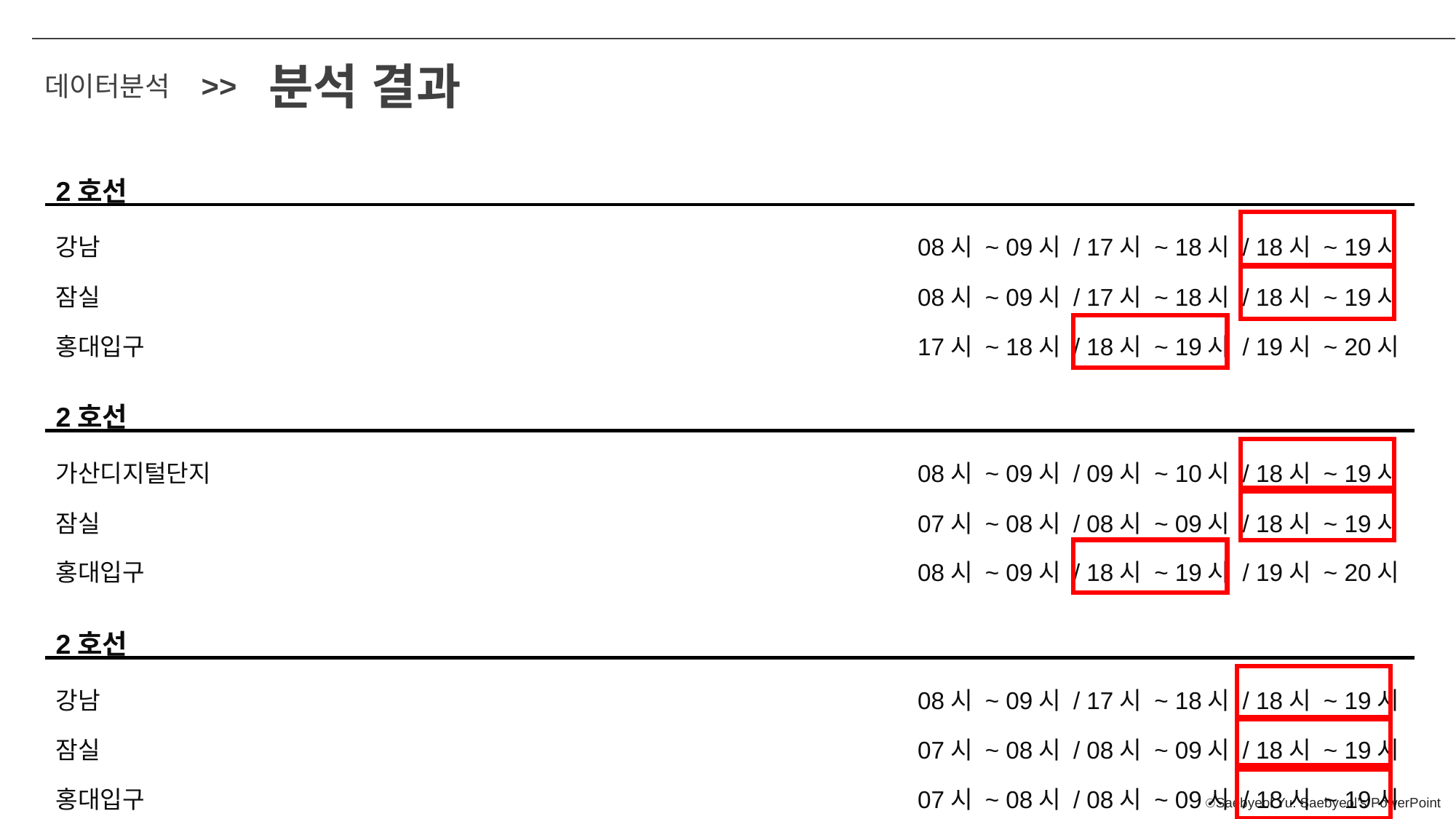

분석 결과
>>
데이터분석
2호선
강남
08시 ~ 09시 / 17시 ~ 18시 / 18시 ~ 19시

잠실
08시 ~ 09시 / 17시 ~ 18시 / 18시 ~ 19시

홍대입구
17시 ~ 18시 / 18시 ~ 19시 / 19시 ~ 20시

2호선
가산디지털단지
08시 ~ 09시 / 09시 ~ 10시 / 18시 ~ 19시

잠실
07시 ~ 08시 / 08시 ~ 09시 / 18시 ~ 19시
홍대입구
08시 ~ 09시 / 18시 ~ 19시 / 19시 ~ 20시

2호선
08시 ~ 09시 / 17시 ~ 18시 / 18시 ~ 19시
강남

07시 ~ 08시 / 08시 ~ 09시 / 18시 ~ 19시
잠실

07시 ~ 08시 / 08시 ~ 09시 / 18시 ~ 19시
홍대입구